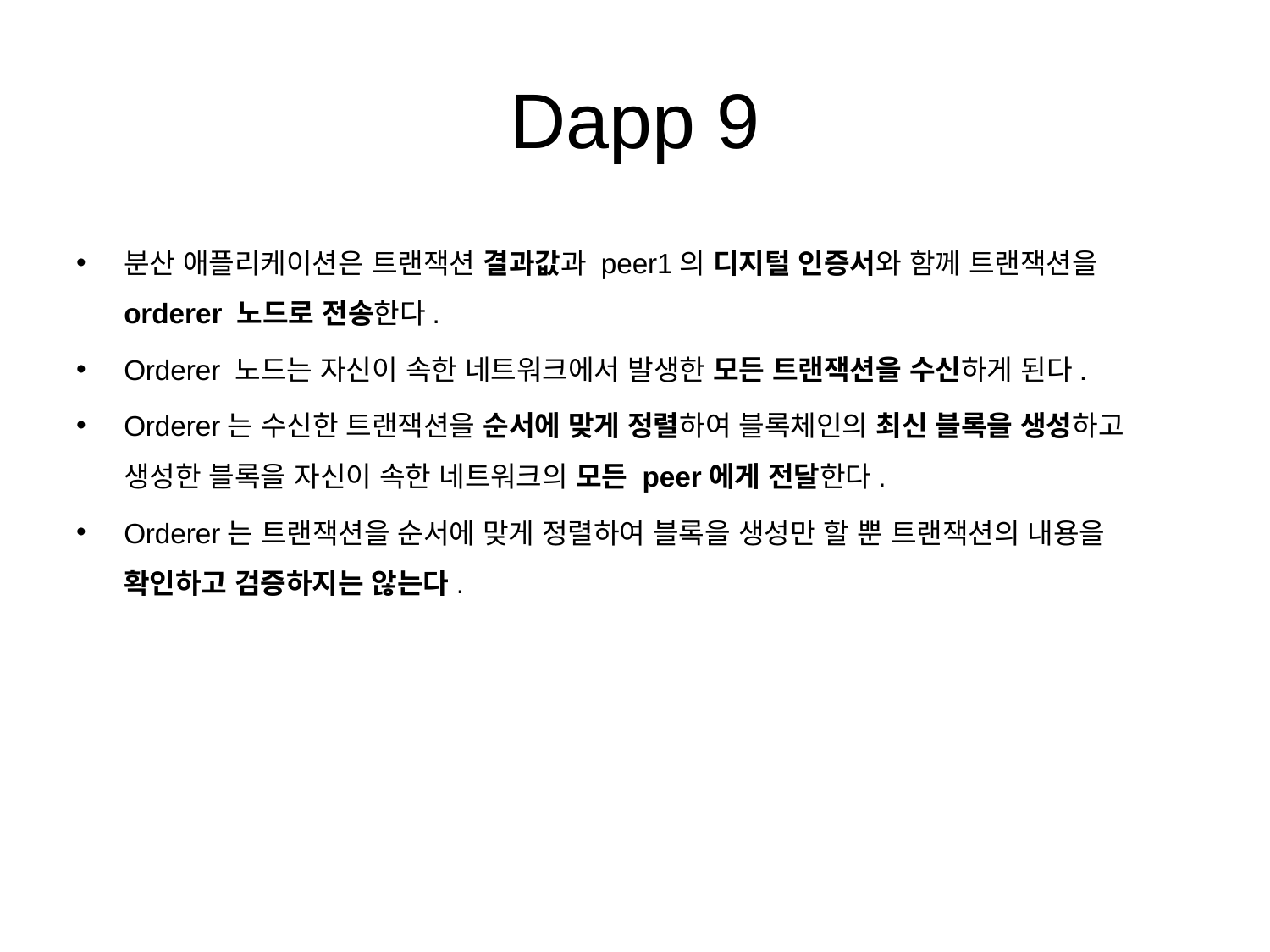

# Dapp 9
분산 애플리케이션은 트랜잭션 결과값과 peer1의 디지털 인증서와 함께 트랜잭션을 orderer 노드로 전송한다.
Orderer 노드는 자신이 속한 네트워크에서 발생한 모든 트랜잭션을 수신하게 된다.
Orderer는 수신한 트랜잭션을 순서에 맞게 정렬하여 블록체인의 최신 블록을 생성하고 생성한 블록을 자신이 속한 네트워크의 모든 peer에게 전달한다.
Orderer는 트랜잭션을 순서에 맞게 정렬하여 블록을 생성만 할 뿐 트랜잭션의 내용을 확인하고 검증하지는 않는다.